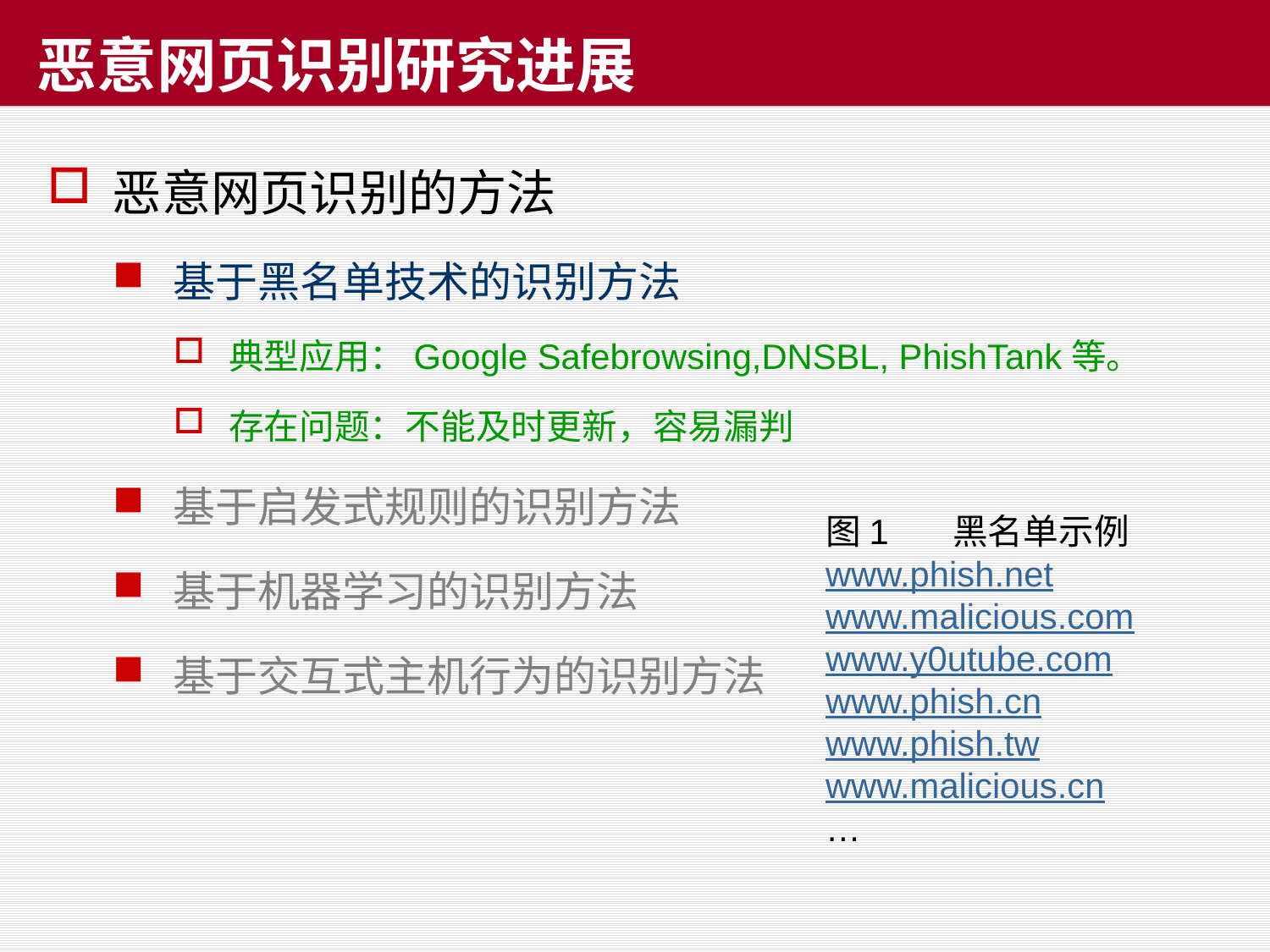

# 恶意网页识别研究进展

恶意网页识别的方法
基于黑名单技术的识别方法
典型应用：Google Safebrowsing,DNSBL, PhishTank等。
存在问题：不能及时更新，容易漏判
基于启发式规则的识别方法
基于机器学习的识别方法
基于交互式主机行为的识别方法
图1	黑名单示例
www.phish.net
www.malicious.com
www.y0utube.com
www.phish.cn
www.phish.tw
www.malicious.cn
…
42